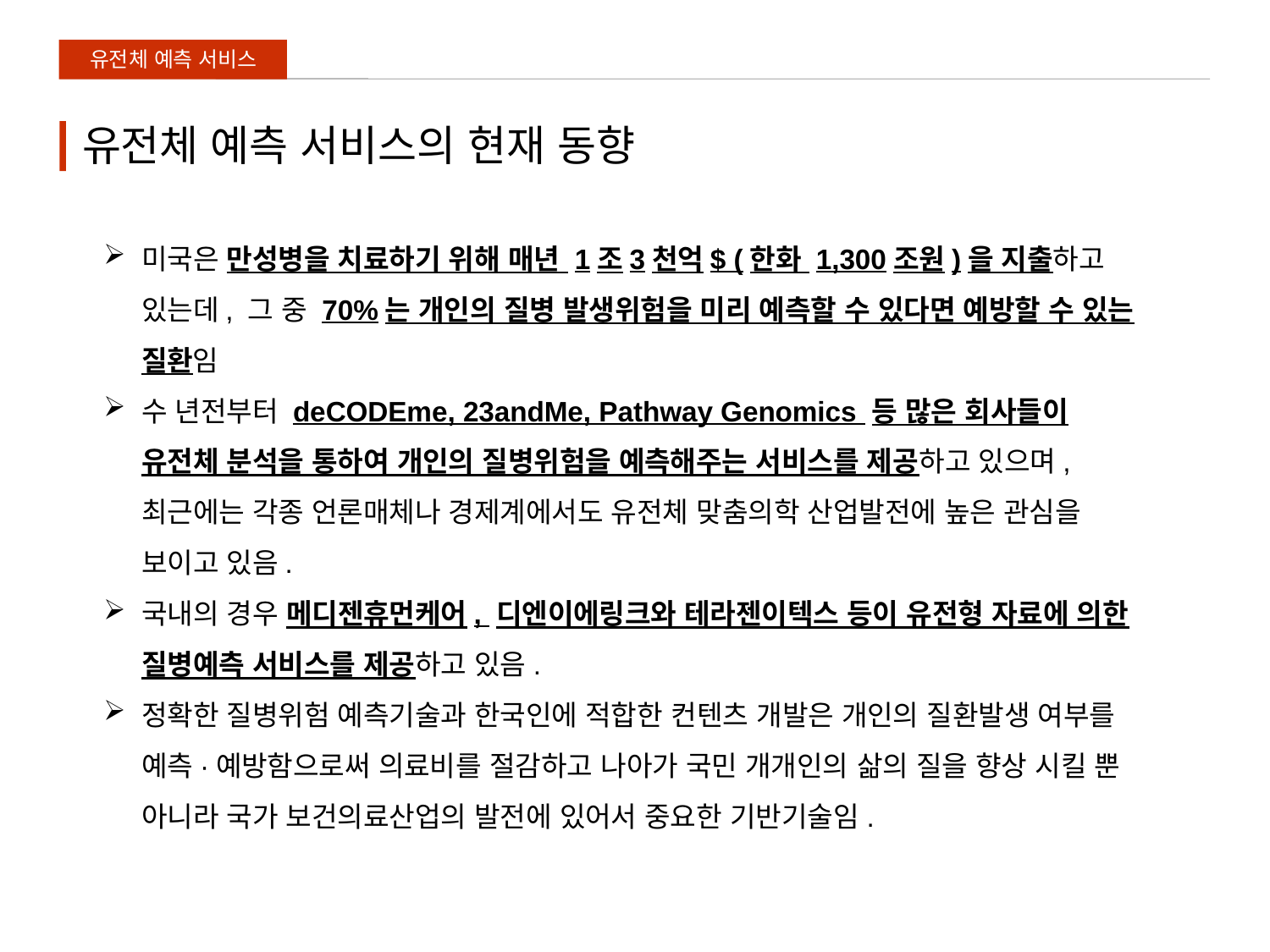

유전체 예측 서비스
# 유전체 예측 서비스의 현재 동향
미국은 만성병을 치료하기 위해 매년 1조3천억$ (한화 1,300조원)을 지출하고 있는데, 그 중 70%는 개인의 질병 발생위험을 미리 예측할 수 있다면 예방할 수 있는 질환임
수 년전부터 deCODEme, 23andMe, Pathway Genomics 등 많은 회사들이 유전체 분석을 통하여 개인의 질병위험을 예측해주는 서비스를 제공하고 있으며, 최근에는 각종 언론매체나 경제계에서도 유전체 맞춤의학 산업발전에 높은 관심을 보이고 있음.
국내의 경우 메디젠휴먼케어, 디엔이에링크와 테라젠이텍스 등이 유전형 자료에 의한 질병예측 서비스를 제공하고 있음.
정확한 질병위험 예측기술과 한국인에 적합한 컨텐츠 개발은 개인의 질환발생 여부를 예측·예방함으로써 의료비를 절감하고 나아가 국민 개개인의 삶의 질을 향상 시킬 뿐 아니라 국가 보건의료산업의 발전에 있어서 중요한 기반기술임.